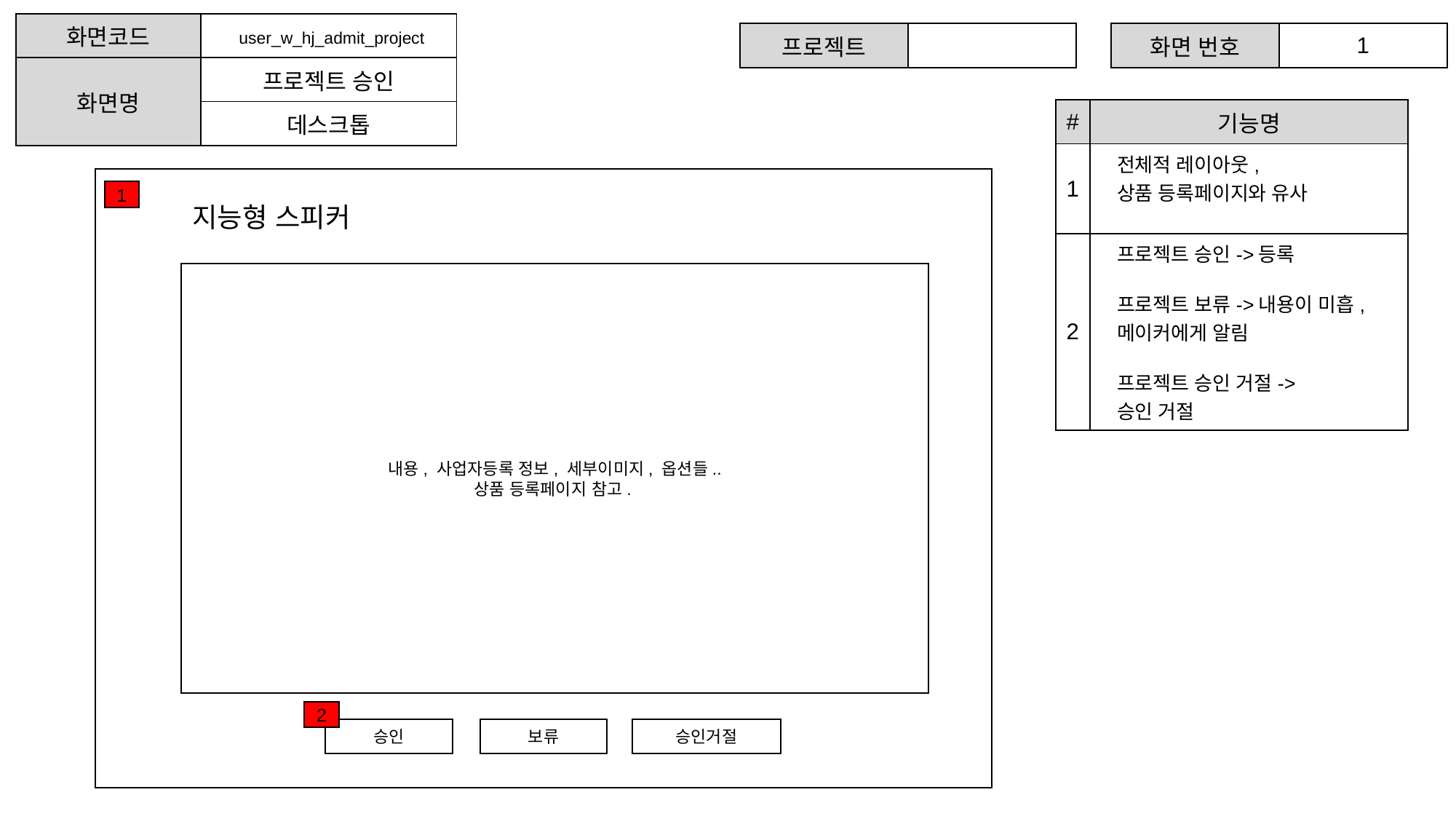

| 화면코드 | user\_w\_hj\_admit\_project |
| --- | --- |
| 화면명 | 프로젝트 승인 |
|  | 데스크톱 |
| 프로젝트 |  |
| --- | --- |
| 화면 번호 | 1 |
| --- | --- |
| # | 기능명 |
| --- | --- |
| 1 | 전체적 레이아웃, 상품 등록페이지와 유사 |
| 2 | 프로젝트 승인->등록 프로젝트 보류->내용이 미흡, 메이커에게 알림 프로젝트 승인 거절-> 승인 거절 |

1
지능형 스피커
내용, 사업자등록 정보, 세부이미지, 옵션들..
상품 등록페이지 참고.
2
승인
보류
승인거절